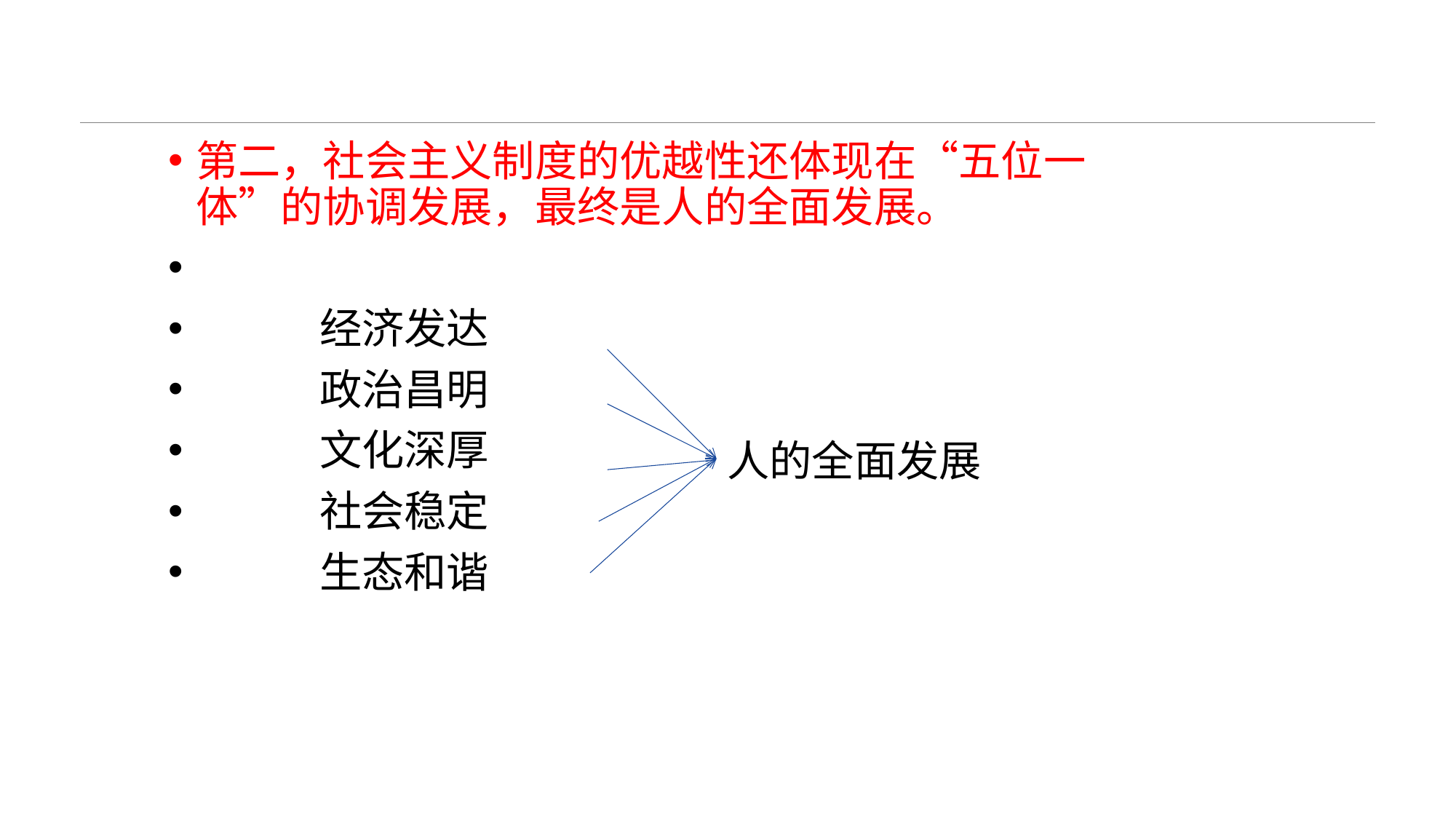

#
第二，社会主义制度的优越性还体现在“五位一体”的协调发展，最终是人的全面发展。

            经济发达
            政治昌明
            文化深厚
            社会稳定
            生态和谐
人的全面发展